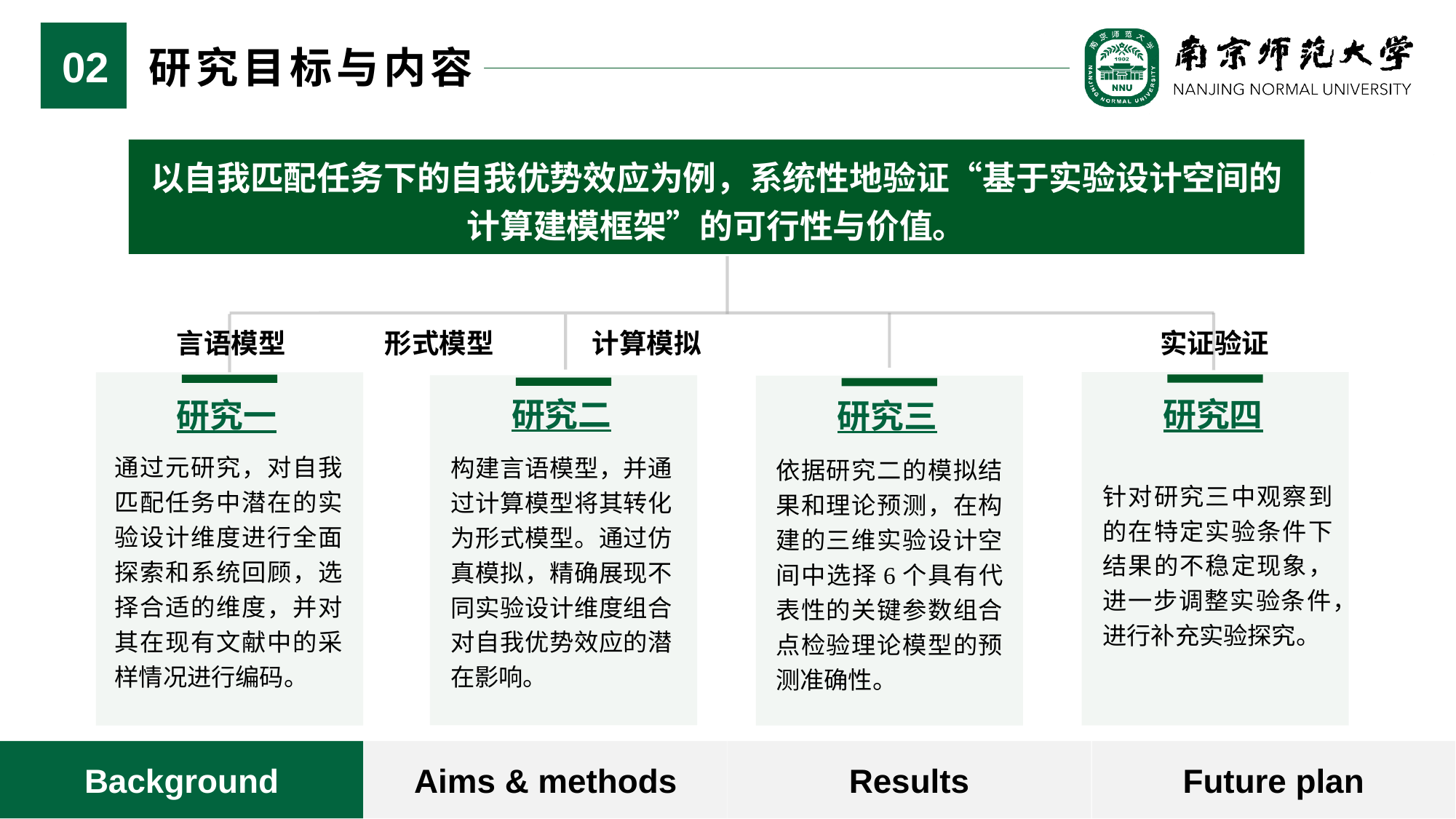

02
研究目标与内容
以自我匹配任务下的自我优势效应为例，系统性地验证“基于实验设计空间的计算建模框架”的可行性与价值。

言语模型                形式模型                计算模拟
实证验证
研究二
研究四
研究一
研究三
通过元研究，对自我匹配任务中潜在的实验设计维度进行全面探索和系统回顾，选择合适的维度，并对其在现有文献中的采样情况进行编码。
构建言语模型，并通过计算模型将其转化为形式模型。通过仿真模拟，精确展现不同实验设计维度组合对自我优势效应的潜在影响。
依据研究二的模拟结果和理论预测，在构建的三维实验设计空间中选择6个具有代表性的关键参数组合点检验理论模型的预测准确性。
针对研究三中观察到的在特定实验条件下结果的不稳定现象，进一步调整实验条件，进行补充实验探究。
Background
Aims & methods
Results
Future plan
3